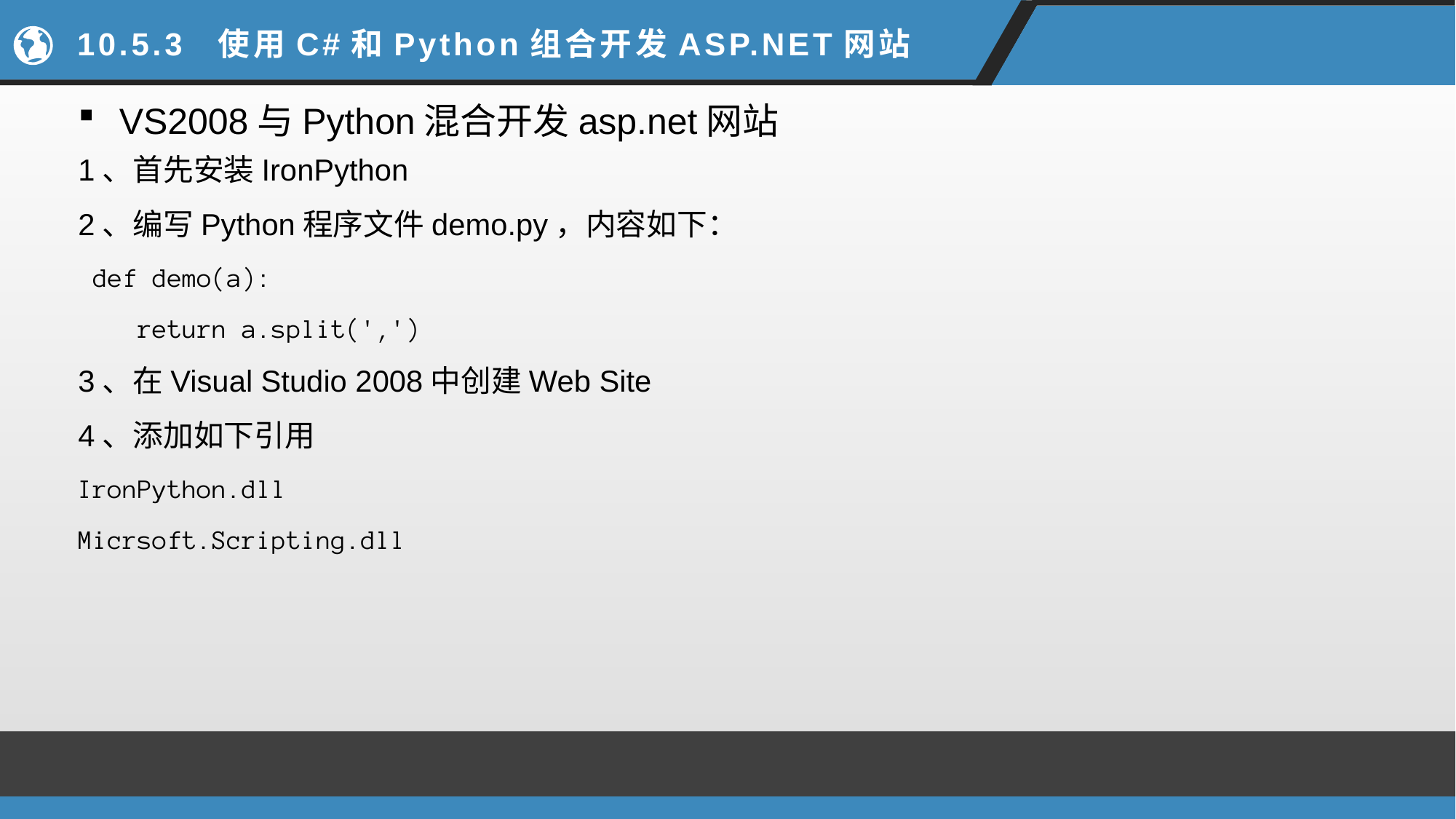

# 10.5.3  使用C#和Python组合开发ASP.NET网站

VS2008与Python混合开发asp.net网站
1、首先安装IronPython
2、编写Python程序文件demo.py，内容如下：
 def demo(a):
    return a.split(',')
3、在Visual Studio 2008中创建Web Site
4、添加如下引用
IronPython.dll
Micrsoft.Scripting.dll